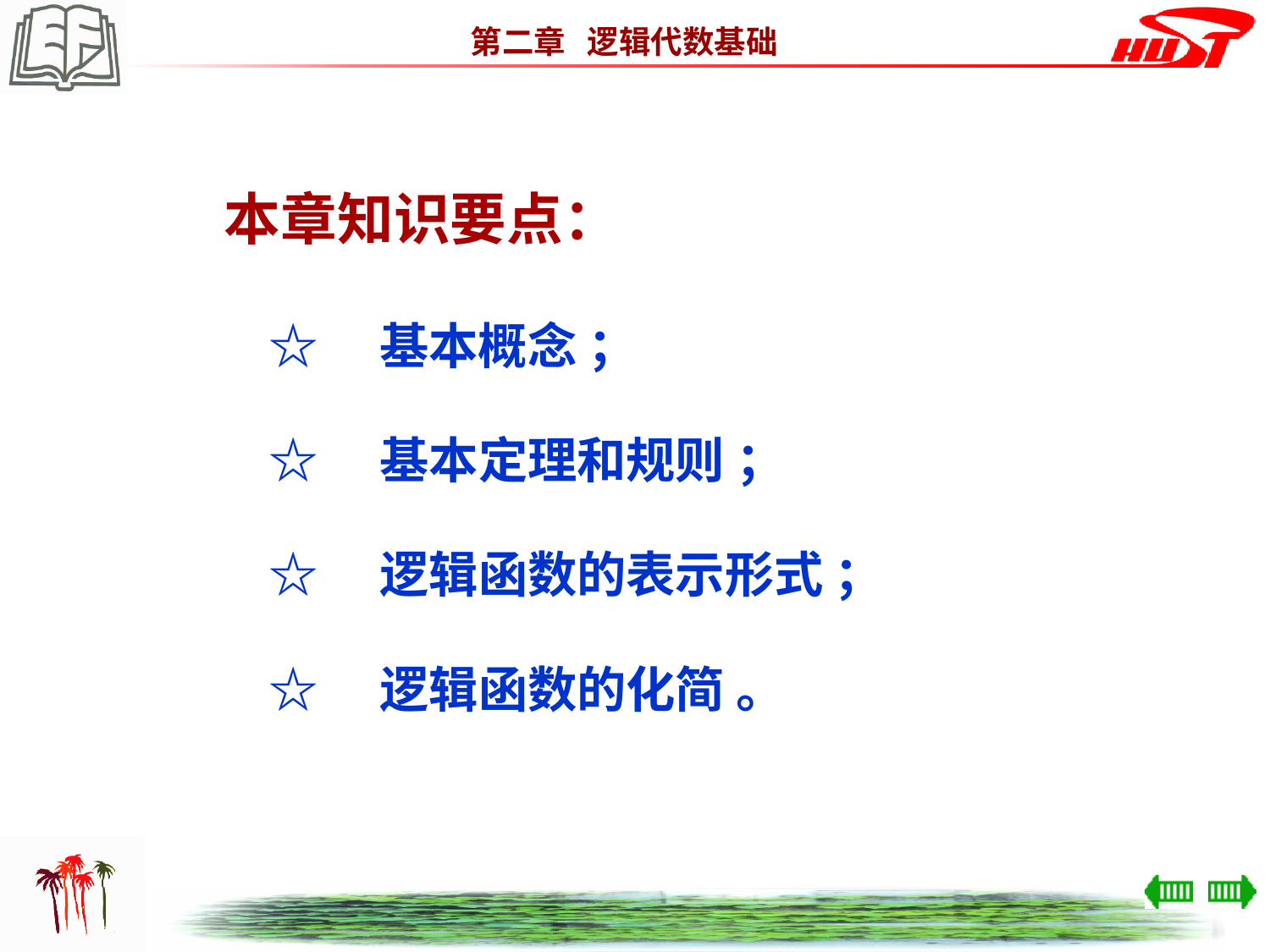

本章知识要点：

    ☆　基本概念 ；

    ☆　基本定理和规则 ；

    ☆　逻辑函数的表示形式 ；

    ☆　逻辑函数的化简 。